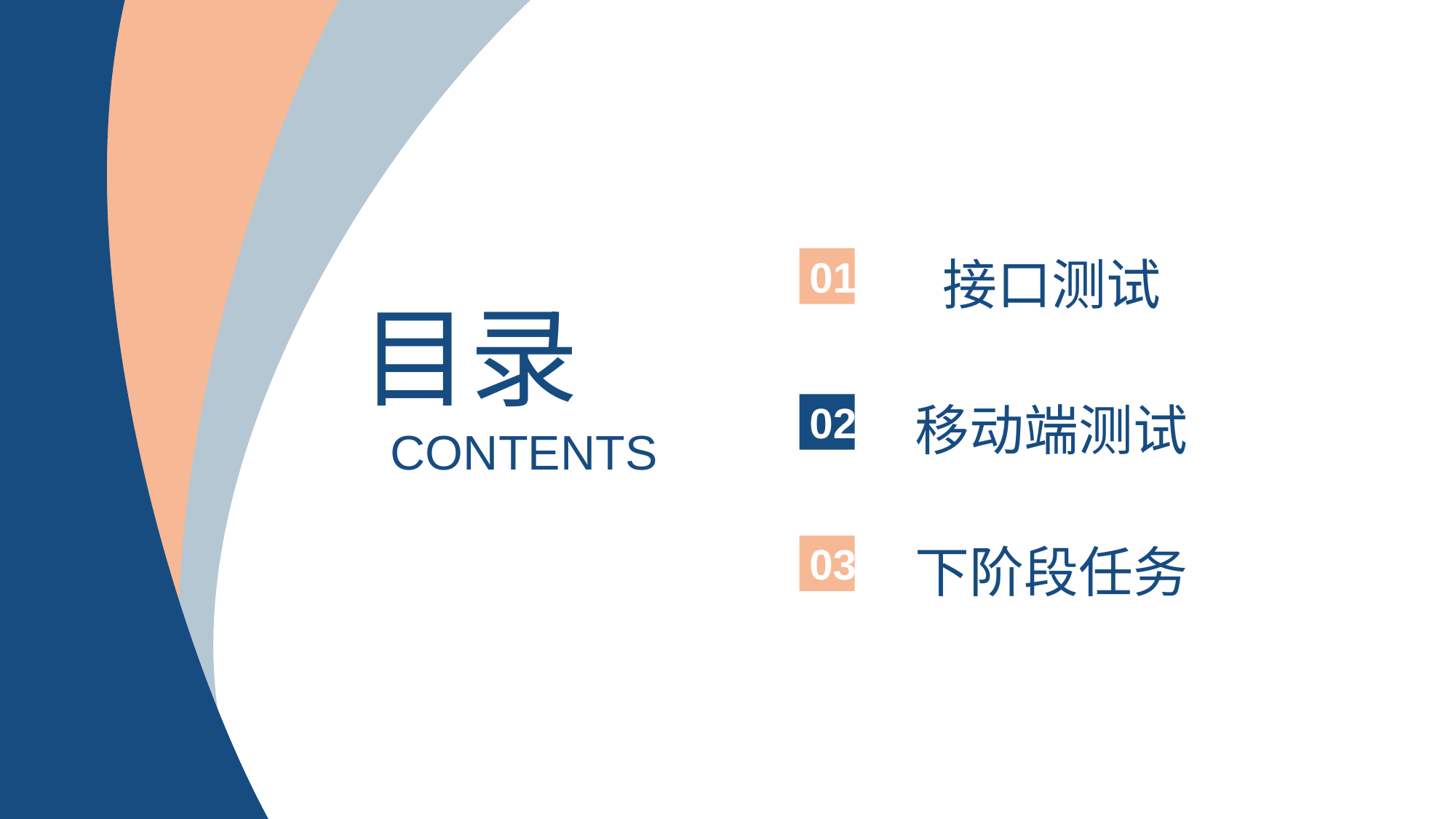

01
接口测试

目录
02
移动端测试

CONTENTS
03
下阶段任务